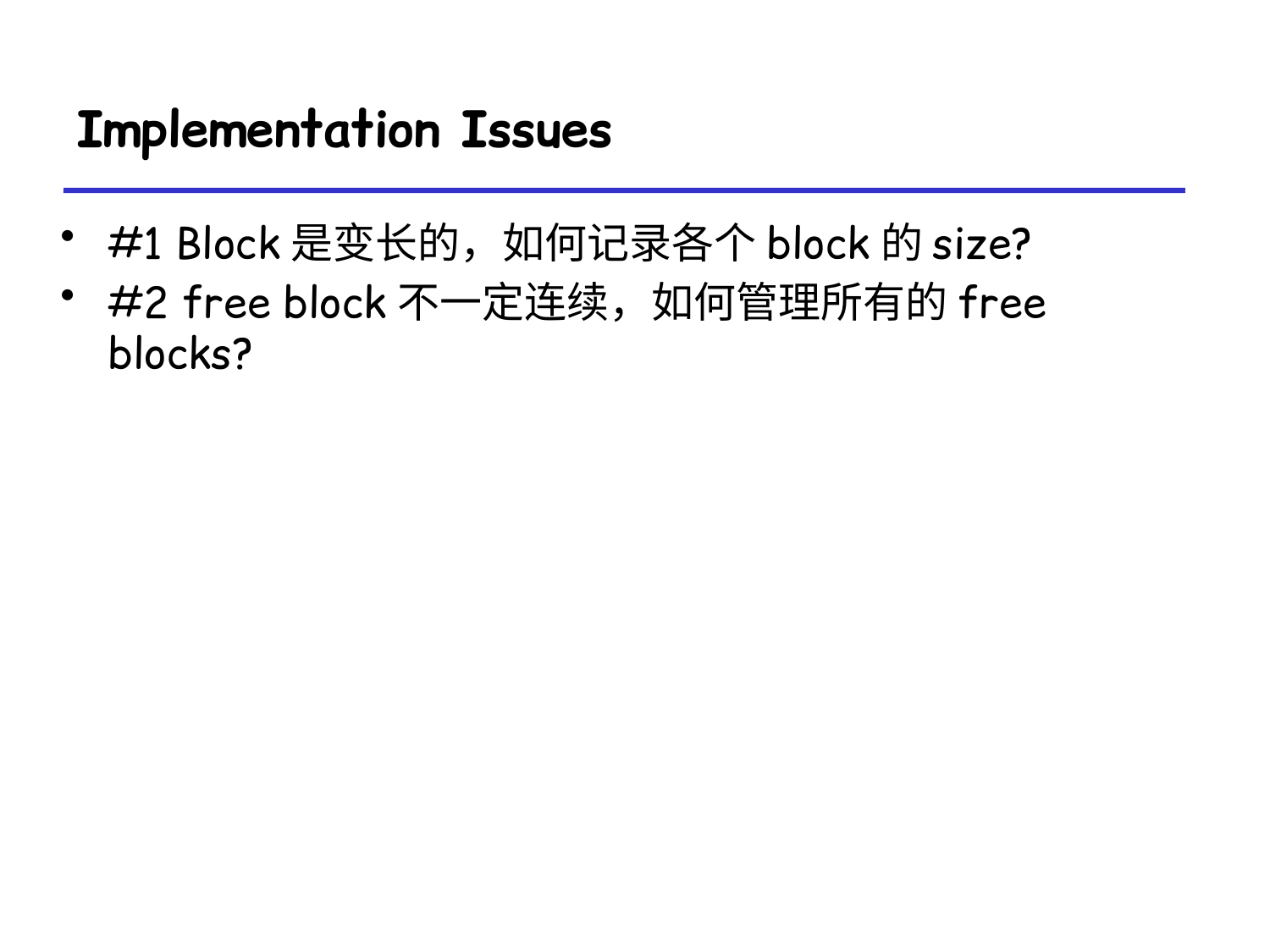

# Implementation Issues
#1 Block是变长的，如何记录各个block的size?
#2 free block不一定连续，如何管理所有的free blocks?